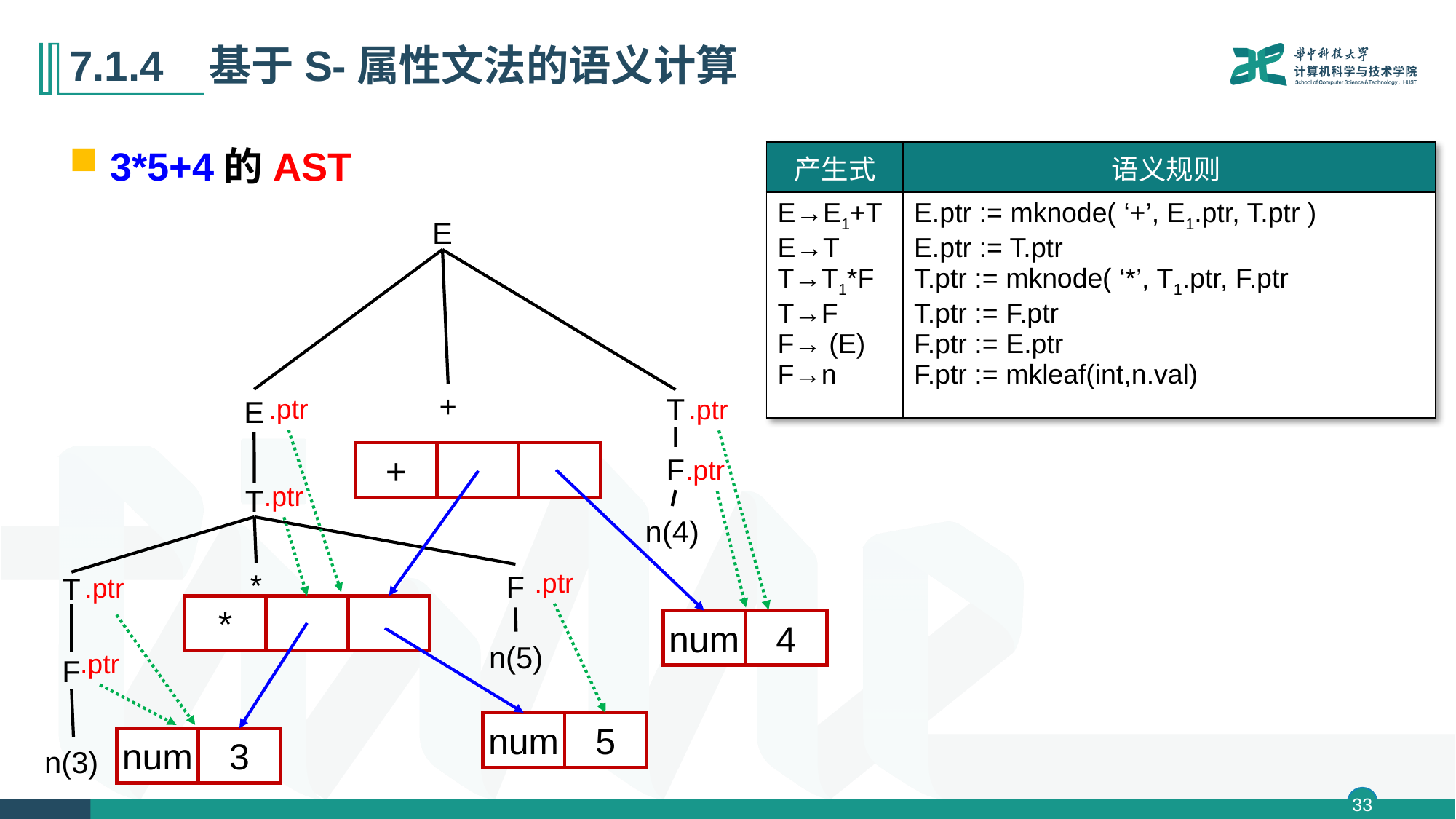

# 7.1.4   基于S-属性文法的语义计算
3*5+4的AST
| 产生式 | 语义规则 |
| --- | --- |
| E→E1+T E→T T→T1\*F T→F F→ (E) F→n | E.ptr := mknode( ‘+’, E1.ptr, T.ptr ) E.ptr := T.ptr T.ptr := mknode( ‘\*’, T1.ptr, F.ptr T.ptr := F.ptr F.ptr := E.ptr F.ptr := mkleaf(int,n.val) |
E
+
.ptr
.ptr
E
T
+

F
.ptr
.ptr
T
n(4)
.ptr
*
F
.ptr
T
*

num
4
n(5)
.ptr
F
num
5
num
3
n(3)